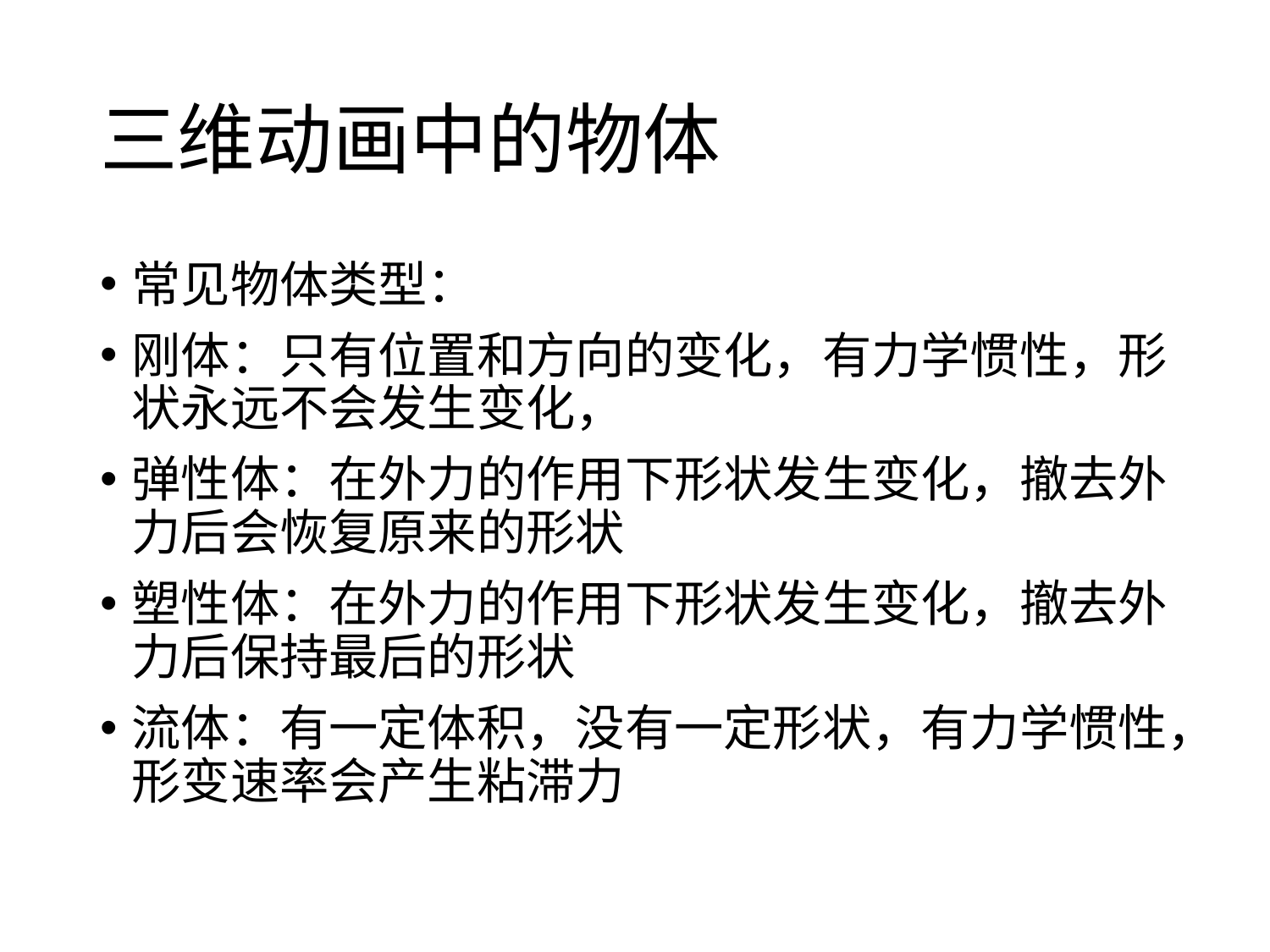

# 三维动画中的物体
常见物体类型：
刚体：只有位置和方向的变化，有力学惯性，形状永远不会发生变化，
弹性体：在外力的作用下形状发生变化，撤去外力后会恢复原来的形状
塑性体：在外力的作用下形状发生变化，撤去外力后保持最后的形状
流体：有一定体积，没有一定形状，有力学惯性，形变速率会产生粘滞力